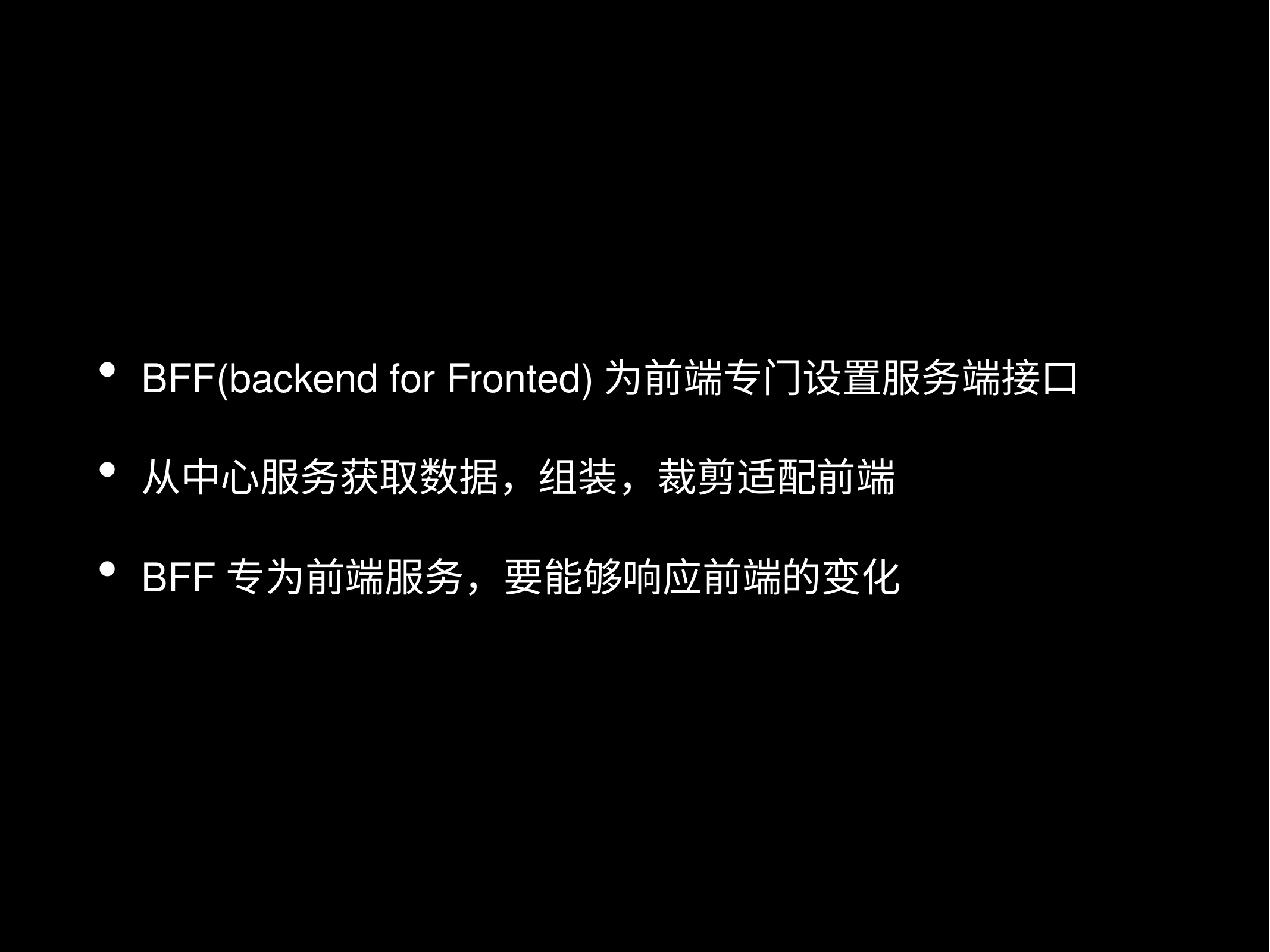

BFF(backend for Fronted)为前端专门设置服务端接口
从中心服务获取数据，组装，裁剪适配前端
BFF专为前端服务，要能够响应前端的变化